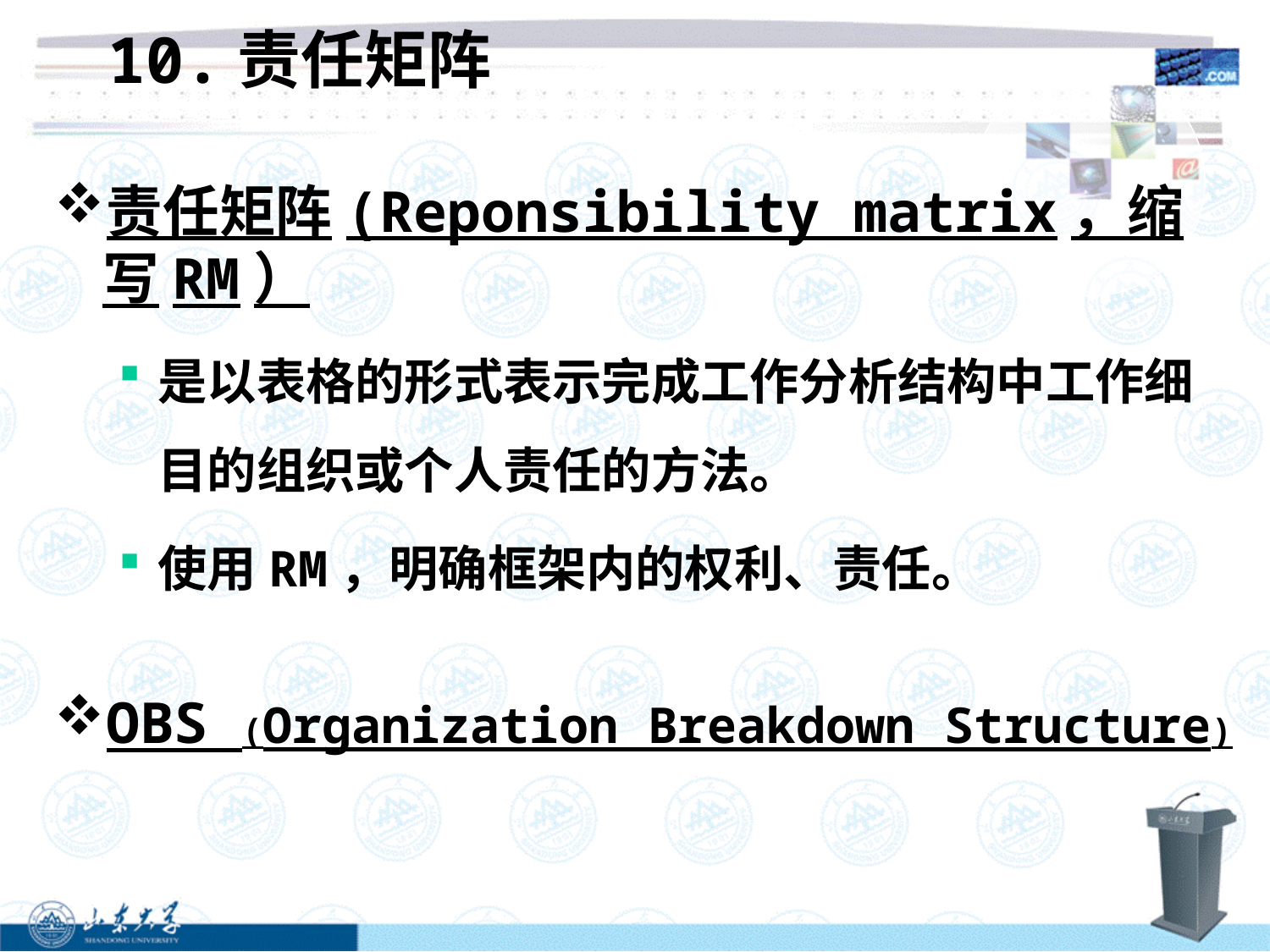

10.责任矩阵
责任矩阵(Reponsibility matrix，缩写RM）
是以表格的形式表示完成工作分析结构中工作细目的组织或个人责任的方法。
使用RM，明确框架内的权利、责任。

OBS (Organization Breakdown Structure)